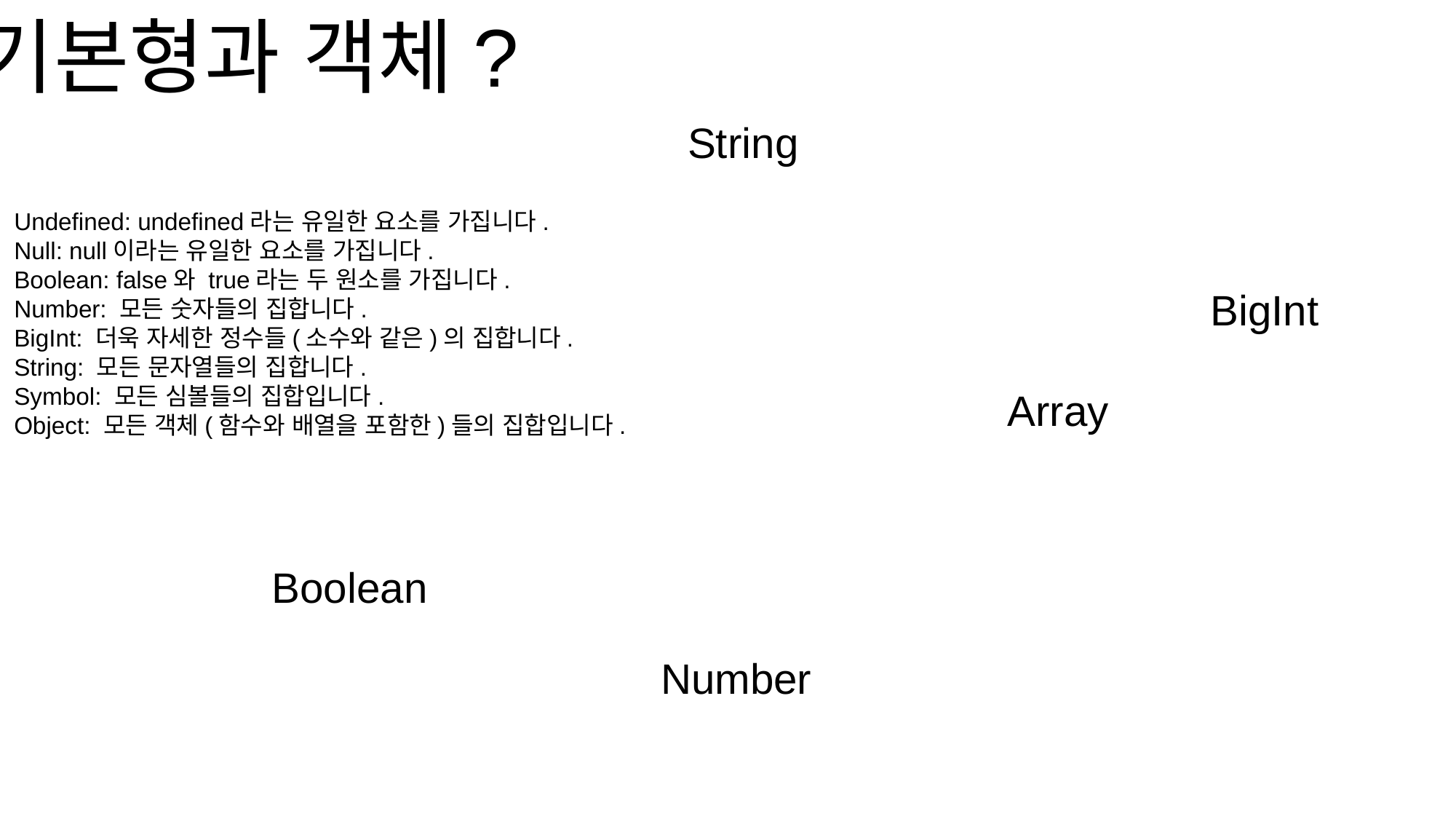

기본형과 객체?
String
Undefined: undefined라는 유일한 요소를 가집니다.
Null: null이라는 유일한 요소를 가집니다.
Boolean: false와 true라는 두 원소를 가집니다.
Number: 모든 숫자들의 집합니다.
BigInt: 더욱 자세한 정수들(소수와 같은)의 집합니다.
String: 모든 문자열들의 집합니다.
Symbol: 모든 심볼들의 집합입니다.
Object: 모든 객체(함수와 배열을 포함한)들의 집합입니다.

BigInt
Array
Boolean
Number